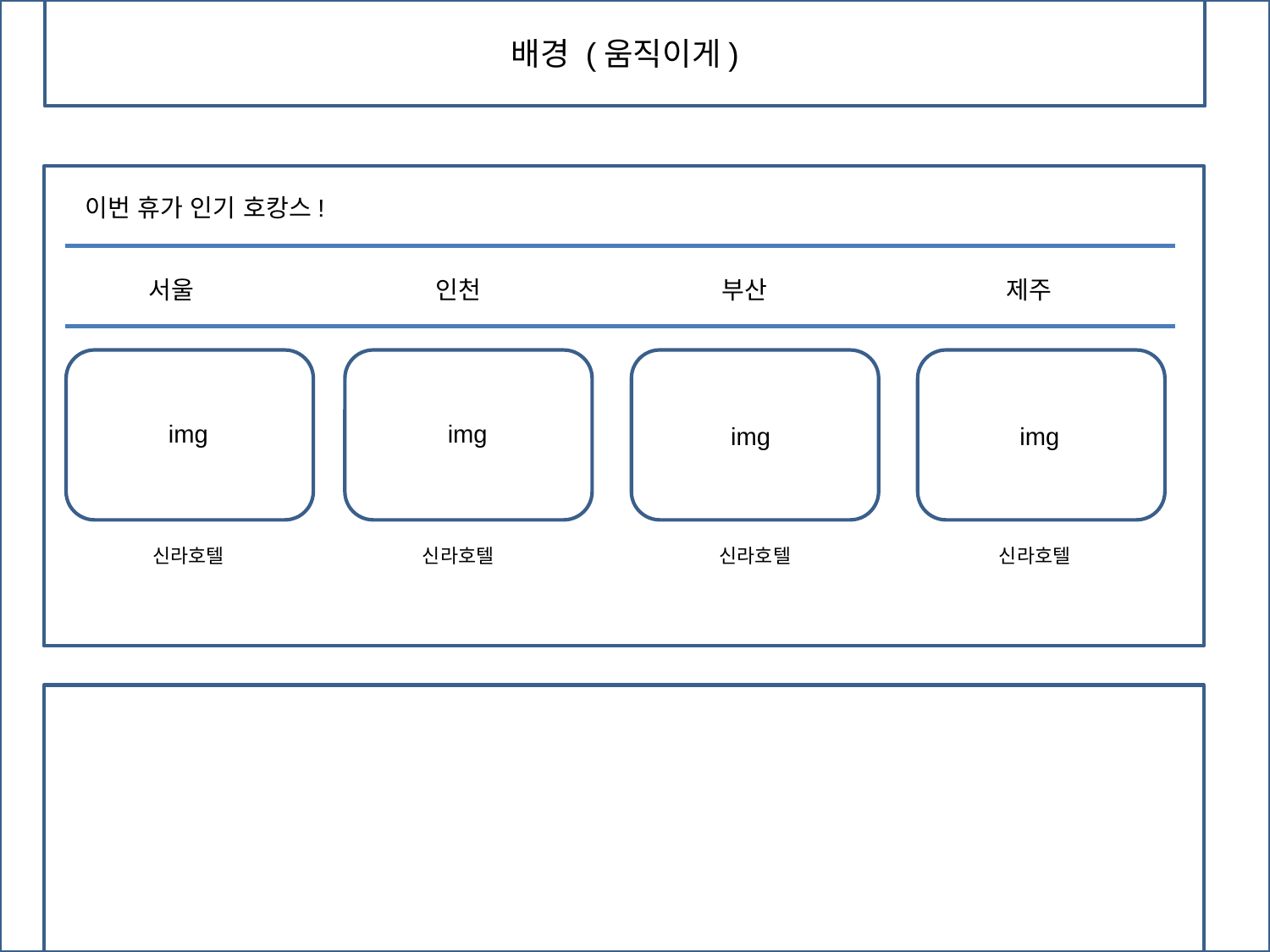

배경 (움직이게)

이번 휴가 인기 호캉스!
부산
서울
인천
제주

img
img
img
img
신라호텔
신라호텔
신라호텔
신라호텔